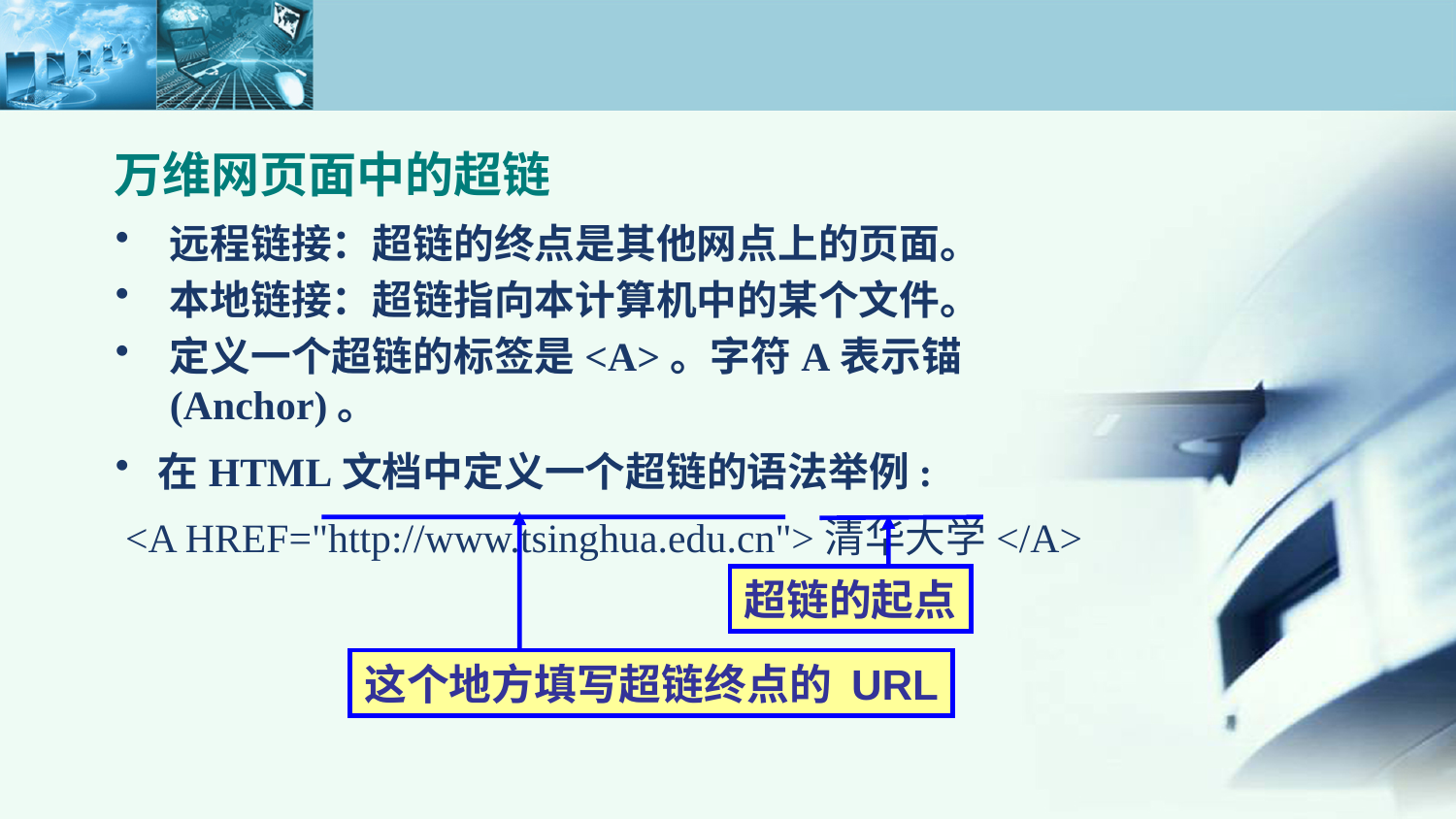

# 万维网页面中的超链
远程链接：超链的终点是其他网点上的页面。
本地链接：超链指向本计算机中的某个文件。
定义一个超链的标签是<A>。字符A表示锚(Anchor)。
在HTML文档中定义一个超链的语法举例:
 <A HREF="http://www.tsinghua.edu.cn">清华大学</A>

超链的起点
这个地方填写超链终点的 URL